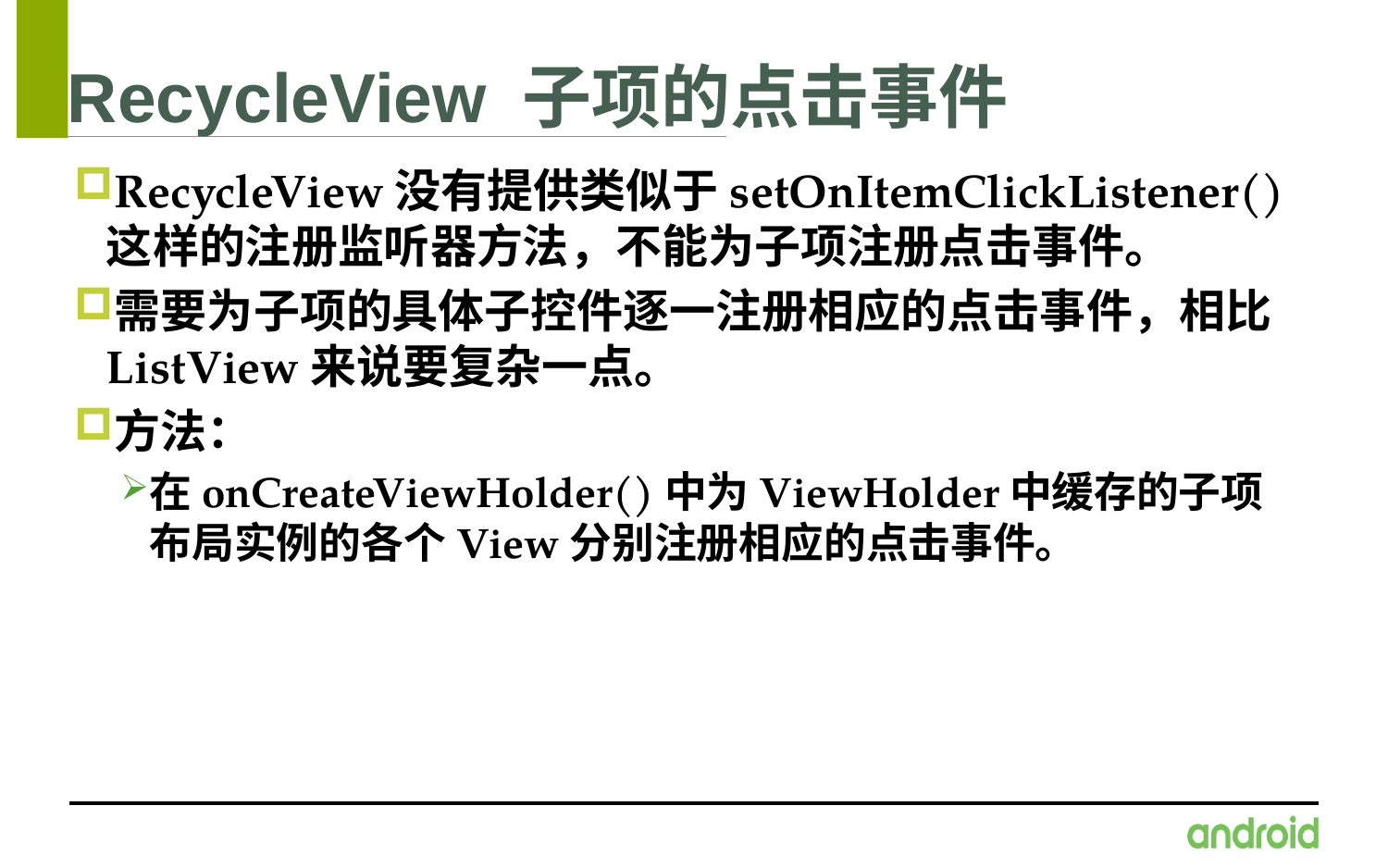

# RecycleView 子项的点击事件
RecycleView没有提供类似于setOnItemClickListener()这样的注册监听器方法，不能为子项注册点击事件。
需要为子项的具体子控件逐一注册相应的点击事件，相比ListView来说要复杂一点。
方法：
在onCreateViewHolder()中为ViewHolder中缓存的子项布局实例的各个View分别注册相应的点击事件。